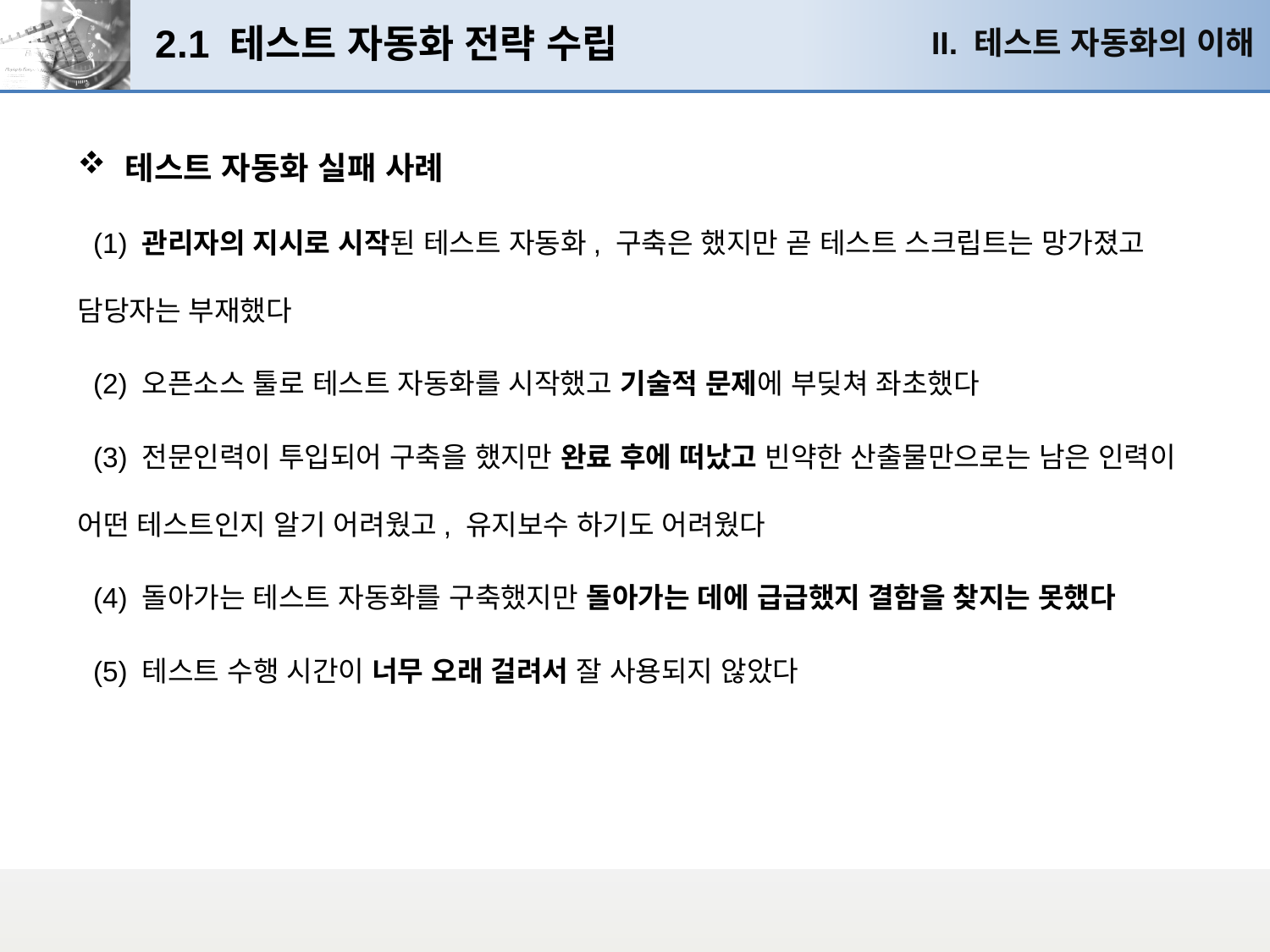

# 2.1 테스트 자동화 전략 수립
II. 테스트 자동화의 이해
테스트 자동화 실패 사례
  (1) 관리자의 지시로 시작된 테스트 자동화, 구축은 했지만 곧 테스트 스크립트는 망가졌고 담당자는 부재했다
  (2) 오픈소스 툴로 테스트 자동화를 시작했고 기술적 문제에 부딪쳐 좌초했다
  (3) 전문인력이 투입되어 구축을 했지만 완료 후에 떠났고 빈약한 산출물만으로는 남은 인력이 어떤 테스트인지 알기 어려웠고, 유지보수 하기도 어려웠다
  (4) 돌아가는 테스트 자동화를 구축했지만 돌아가는 데에 급급했지 결함을 찾지는 못했다
  (5) 테스트 수행 시간이 너무 오래 걸려서 잘 사용되지 않았다